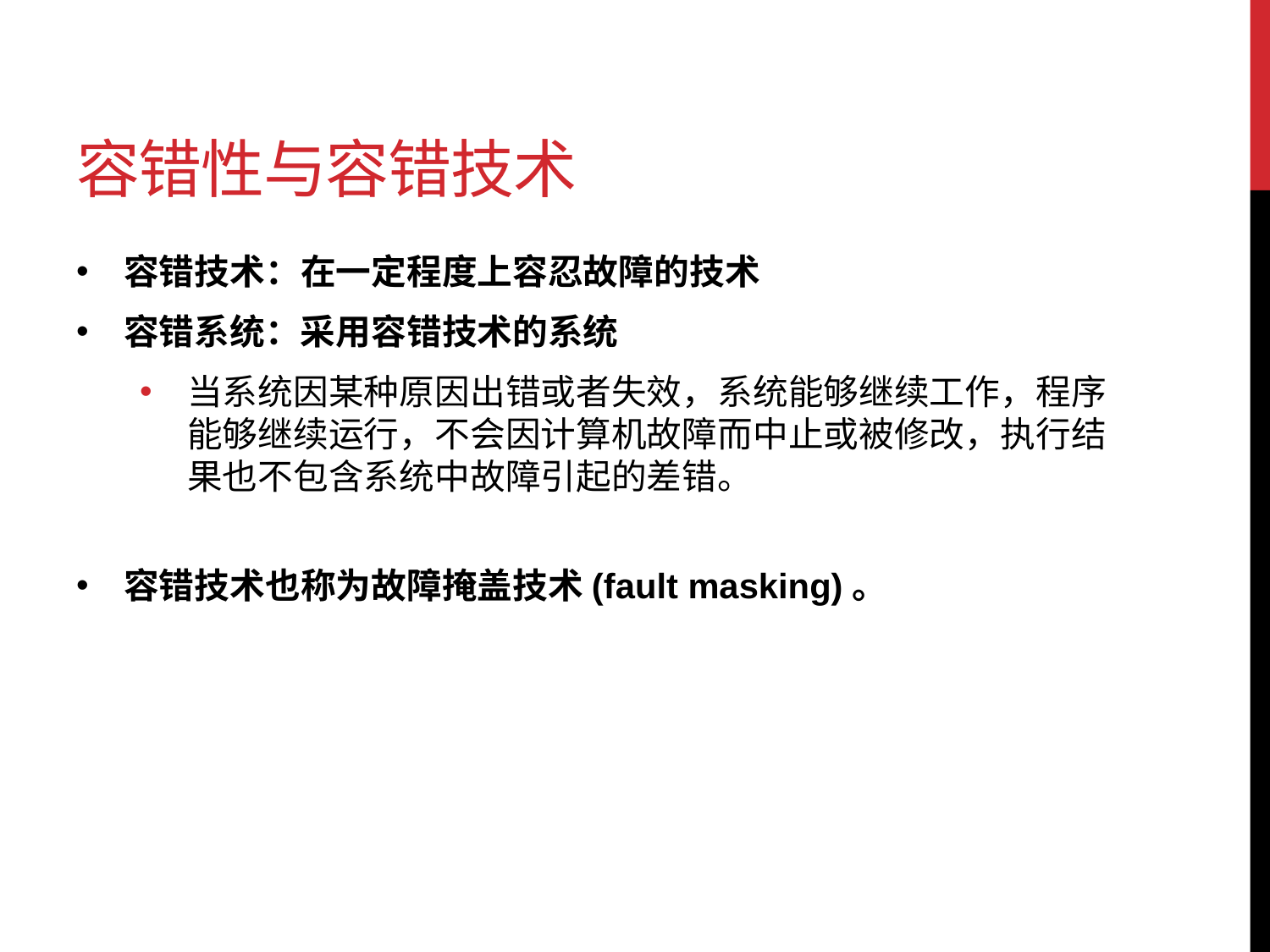

# 容错性与容错技术
容错技术：在一定程度上容忍故障的技术
容错系统：采用容错技术的系统
当系统因某种原因出错或者失效，系统能够继续工作，程序能够继续运行，不会因计算机故障而中止或被修改，执行结果也不包含系统中故障引起的差错。

容错技术也称为故障掩盖技术(fault masking)。